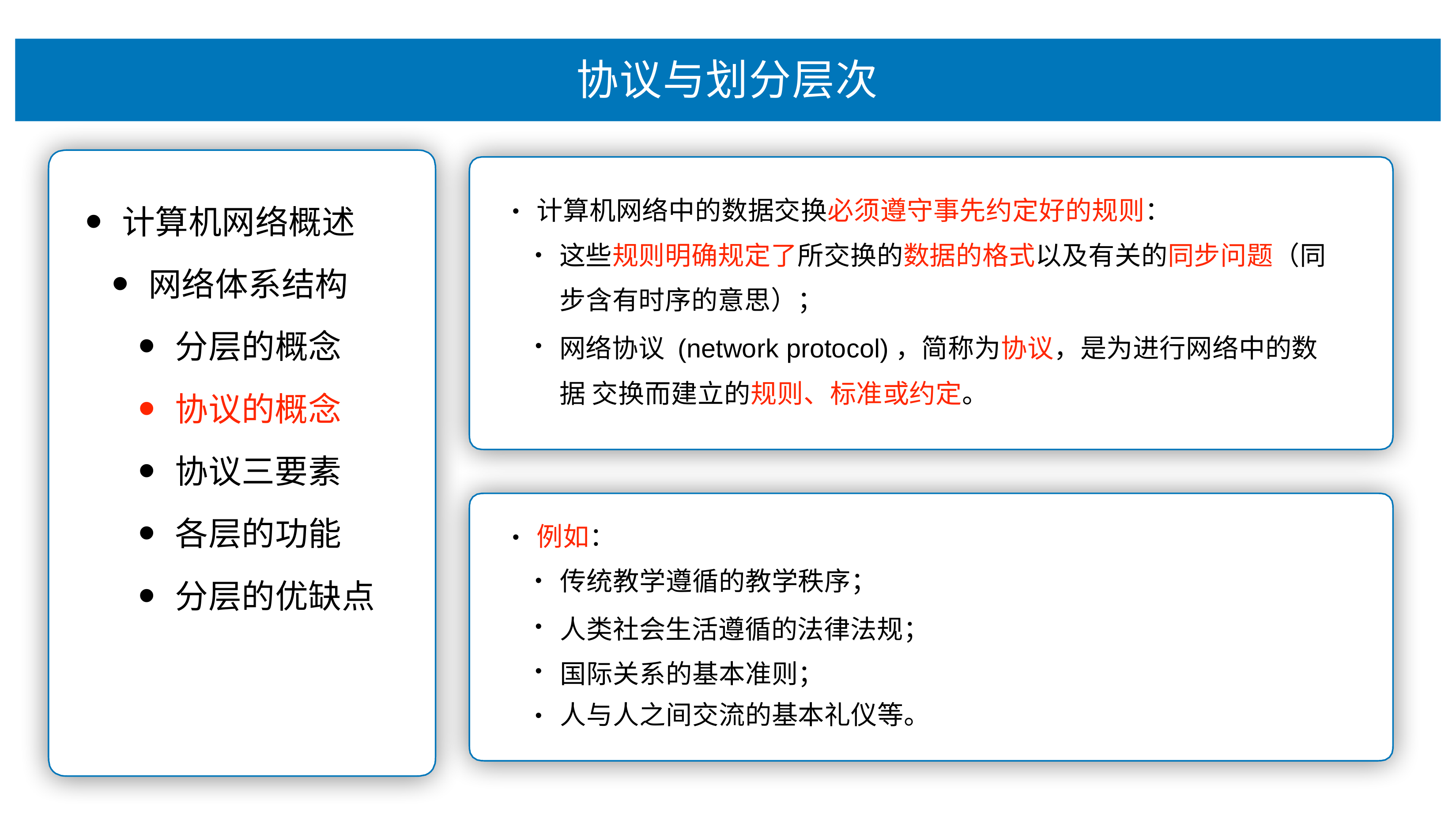

# 协议与划分层次

计算机⽹络中的数据交换必须遵守事先约定好的规则：
计算机⽹络概述
⽹络体系结构
分层的概念
协议的概念
协议三要素
各层的功能
分层的优缺点
•
这些规则明确规定了所交换的数据的格式以及有关的同步问题（同 步含有时序的意思）；
⽹络协议 (network protocol)，简称为协议，是为进⾏⽹络中的数据 交换⽽建⽴的规则、标准或约定。
•

例如：
•
传统教学遵循的教学秩序；
⼈类社会⽣活遵循的法律法规； 国际关系的基本准则；
⼈与⼈之间交流的基本礼仪等。
•
•
•